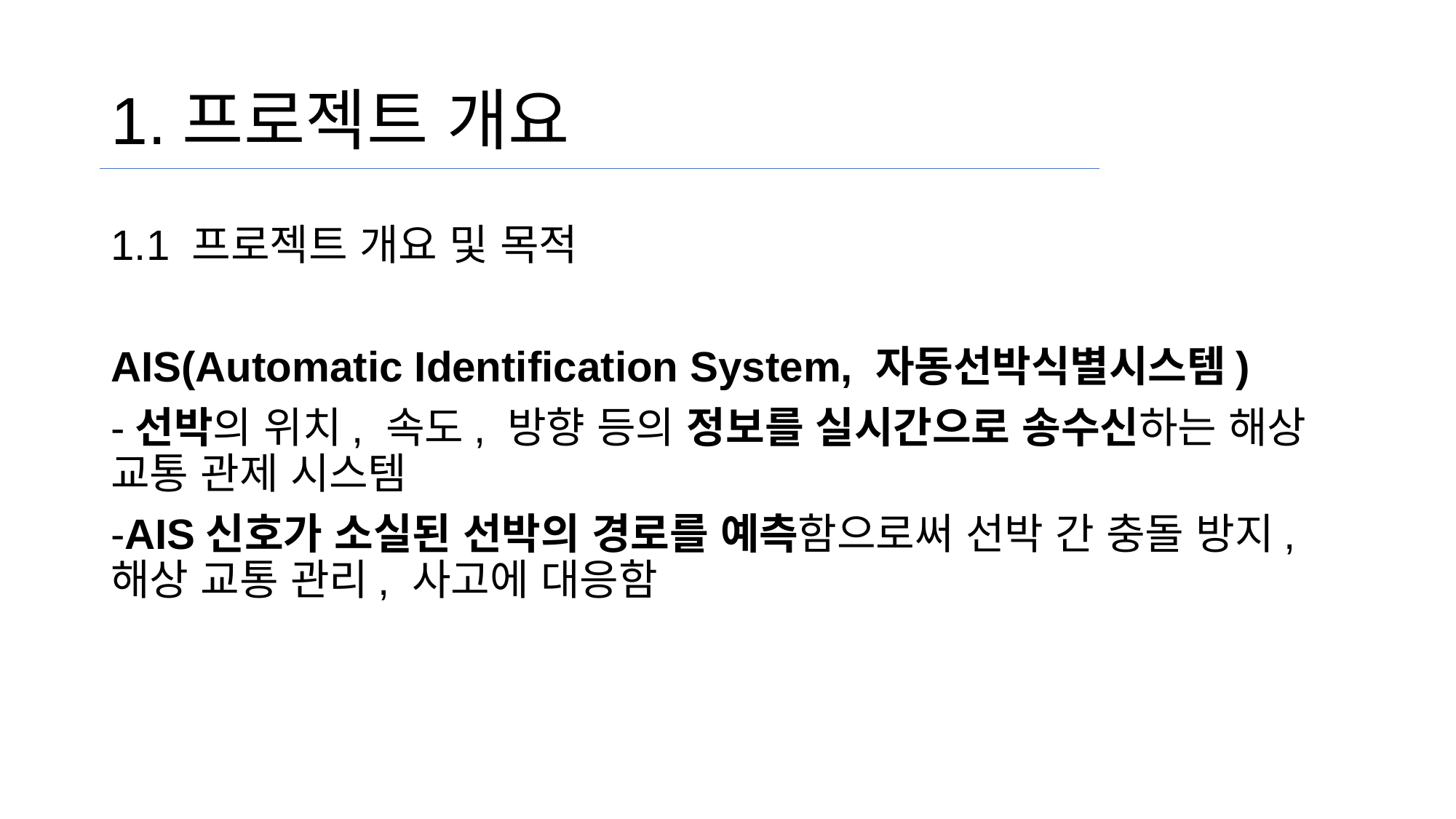

# 1.프로젝트 개요
1.1 프로젝트 개요 및 목적

AIS(Automatic Identification System, 자동선박식별시스템)
-선박의 위치, 속도, 방향 등의 정보를 실시간으로 송수신하는 해상 교통 관제 시스템
-AIS신호가 소실된 선박의 경로를 예측함으로써 선박 간 충돌 방지, 해상 교통 관리, 사고에 대응함